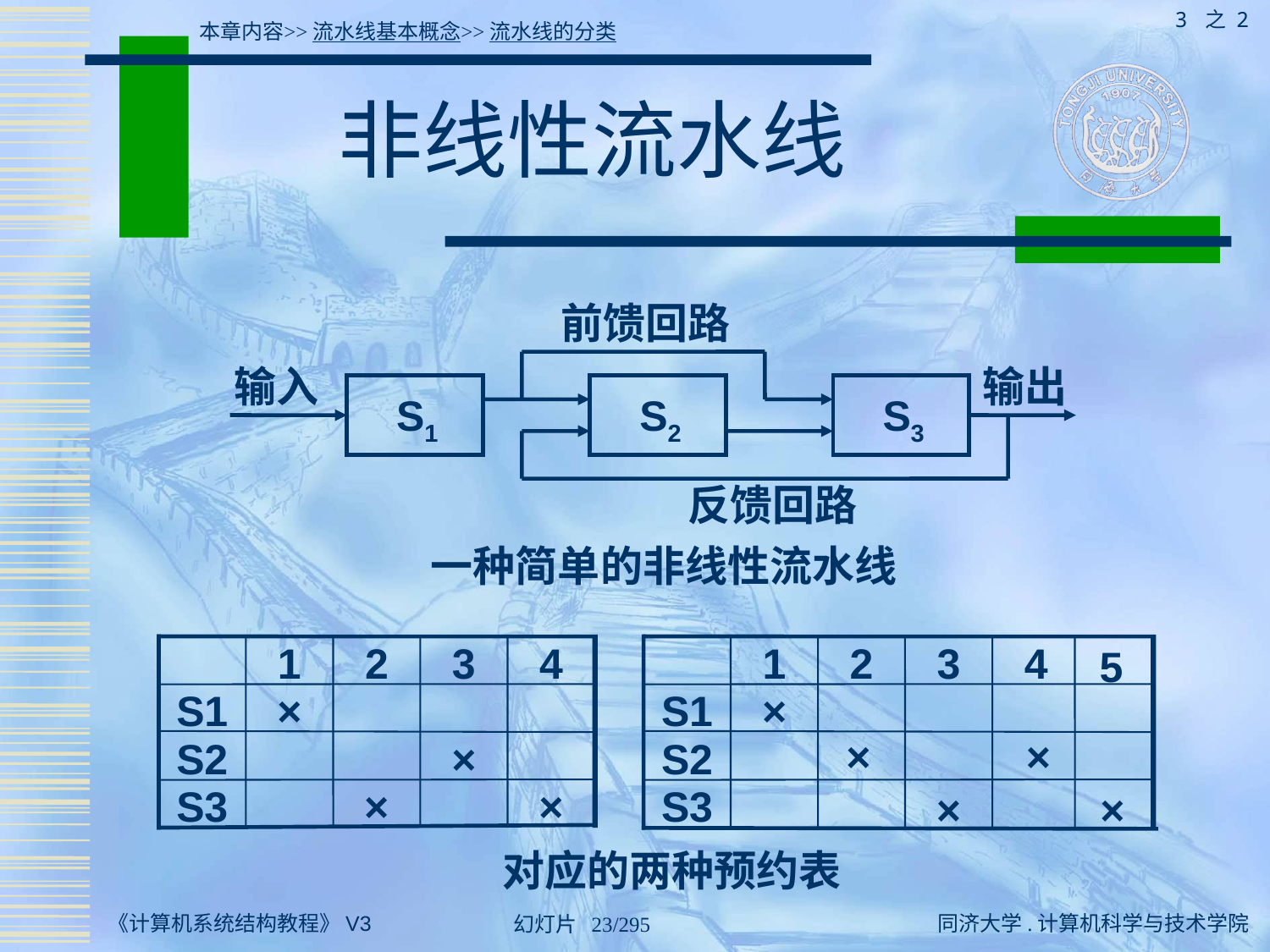

3 之 2
本章内容>>流水线基本概念>>流水线的分类
# 非线性流水线
前馈回路

输入
输出
S1
S2
S3

反馈回路
一种简单的非线性流水线

1

2

3

4

S1
×

S2

×

S3

×

×

1

2

3

4

5

S1
×

×
×

S2

S3

×
×

对应的两种预约表